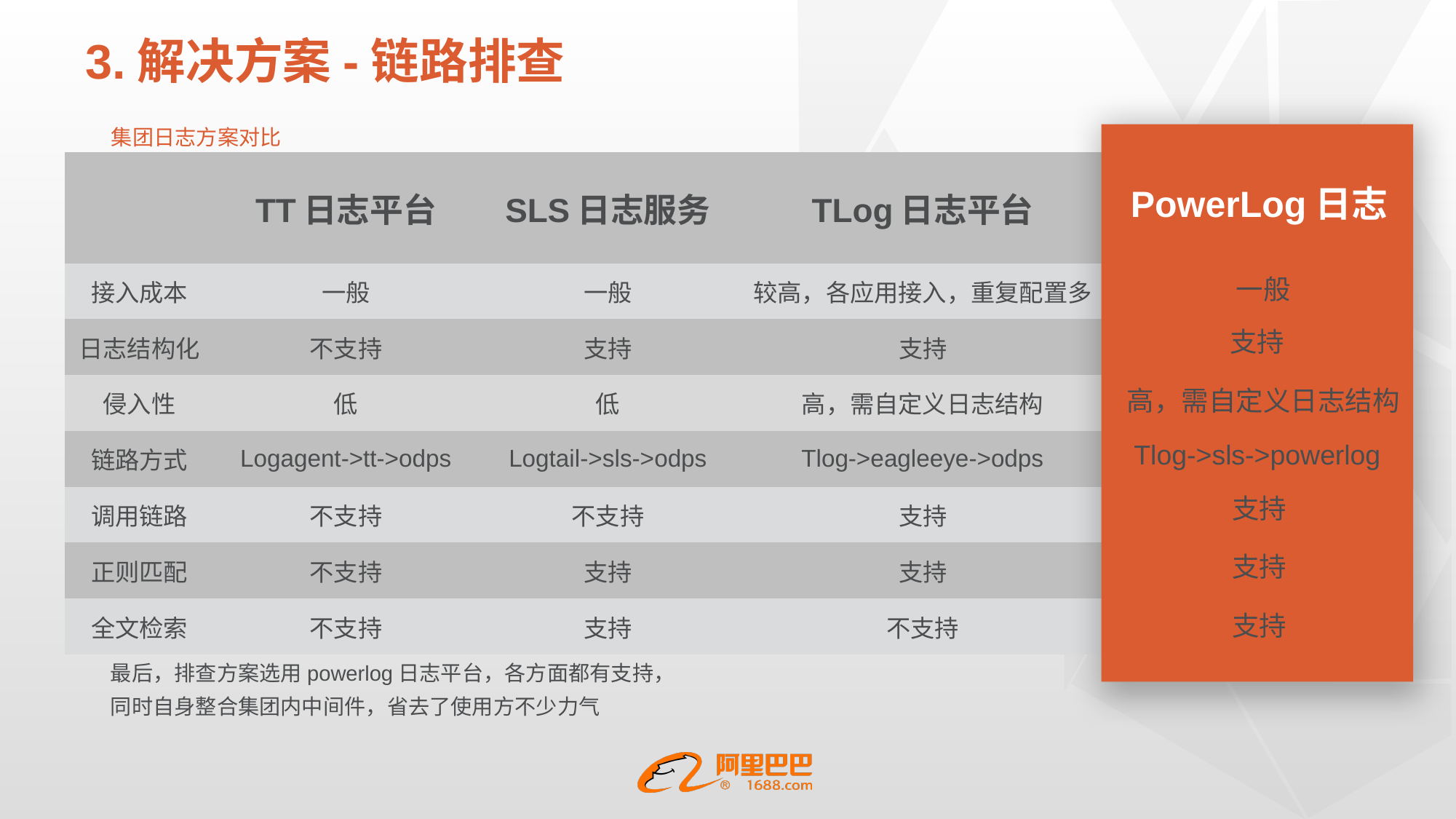

# 3.解决方案-链路排查
集团日志方案对比

PowerLog日志
一般
支持
高，需自定义日志结构
Tlog->sls->powerlog
支持
支持
支持
|  | TT日志平台 | SLS日志服务 | TLog日志平台 | PowerLog日志 |
| --- | --- | --- | --- | --- |
| 接入成本 | 一般 | 一般 | 较高，各应用接入，重复配置多 | 一般 |
| 日志结构化 | 不支持 | 支持 | 支持 | 支持 |
| 侵入性 | 低 | 低 | 高，需自定义日志结构 | 高，需自定义日志结构 |
| 链路方式 | Logagent->tt->odps | Logtail->sls->odps | Tlog->eagleeye->odps | Tlog->sls->powerlog |
| 调用链路 | 不支持 | 不支持 | 支持 | 支持 |
| 正则匹配 | 不支持 | 支持 | 支持 | 支持 |
| 全文检索 | 不支持 | 支持 | 不支持 | 支持 |
最后，排查方案选用powerlog日志平台，各方面都有支持，
同时自身整合集团内中间件，省去了使用方不少力气